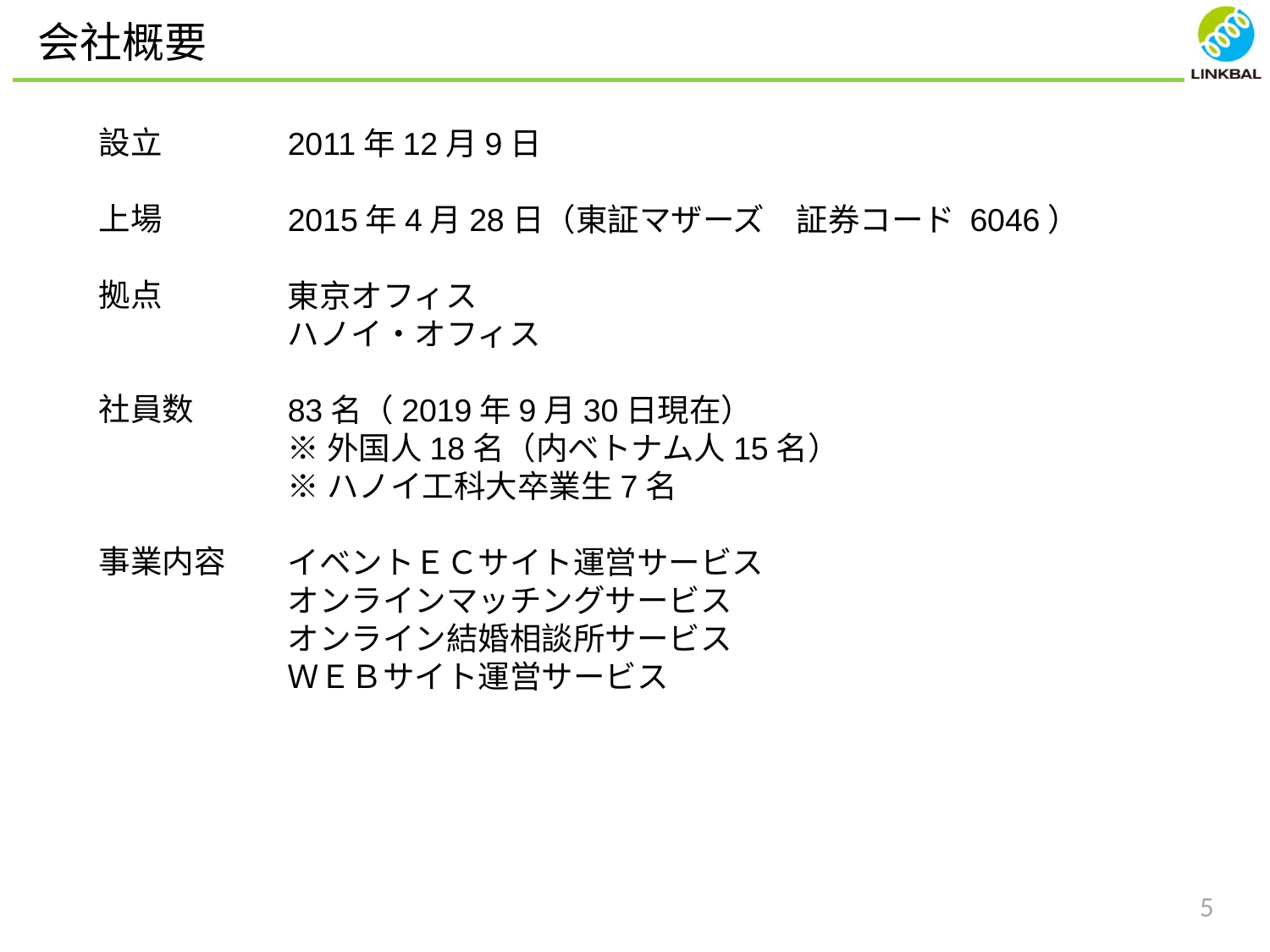

会社概要
設立

上場

拠点

社員数

事業内容
2011年12月9日

2015年4月28日（東証マザーズ　証券コード 6046）

東京オフィス
ハノイ・オフィス

83名（2019年9月30日現在）
※外国人18名（内ベトナム人15名）
※ハノイ工科大卒業生7名

イベントＥＣサイト運営サービス
オンラインマッチングサービス
オンライン結婚相談所サービス
ＷＥＢサイト運営サービス